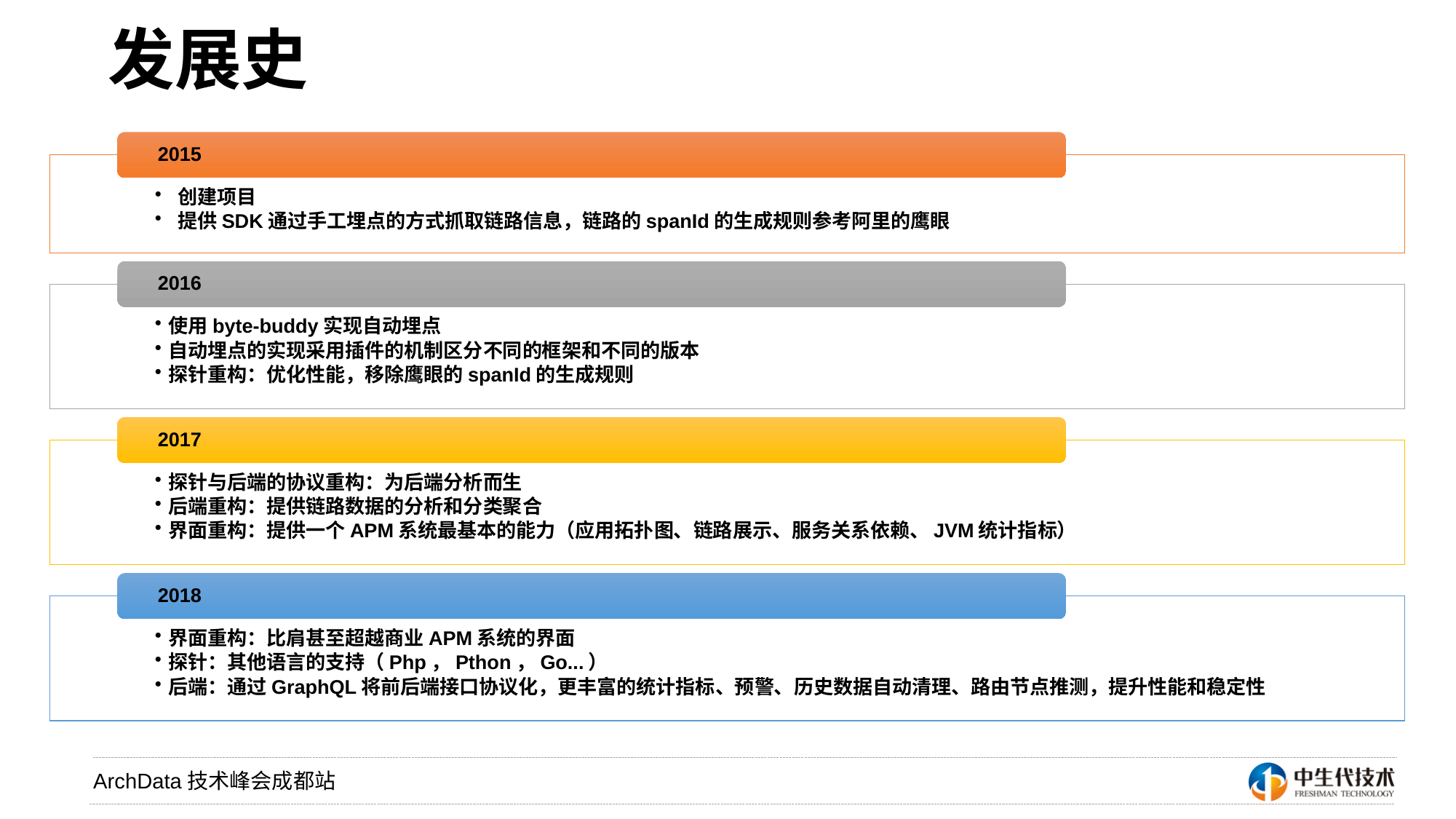

# 发展史
 创建项目
 提供SDK通过手工埋点的方式抓取链路信息，链路的spanId的生成规则参考阿里的鹰眼
2015
使用byte-buddy实现自动埋点
自动埋点的实现采用插件的机制区分不同的框架和不同的版本
探针重构：优化性能，移除鹰眼的spanId的生成规则
2016
探针与后端的协议重构：为后端分析而生
后端重构：提供链路数据的分析和分类聚合
界面重构：提供一个APM系统最基本的能力（应用拓扑图、链路展示、服务关系依赖、JVM统计指标）
2017
界面重构：比肩甚至超越商业APM系统的界面
探针：其他语言的支持（Php，Pthon，Go...）
后端：通过GraphQL将前后端接口协议化，更丰富的统计指标、预警、历史数据自动清理、路由节点推测，提升性能和稳定性
2018